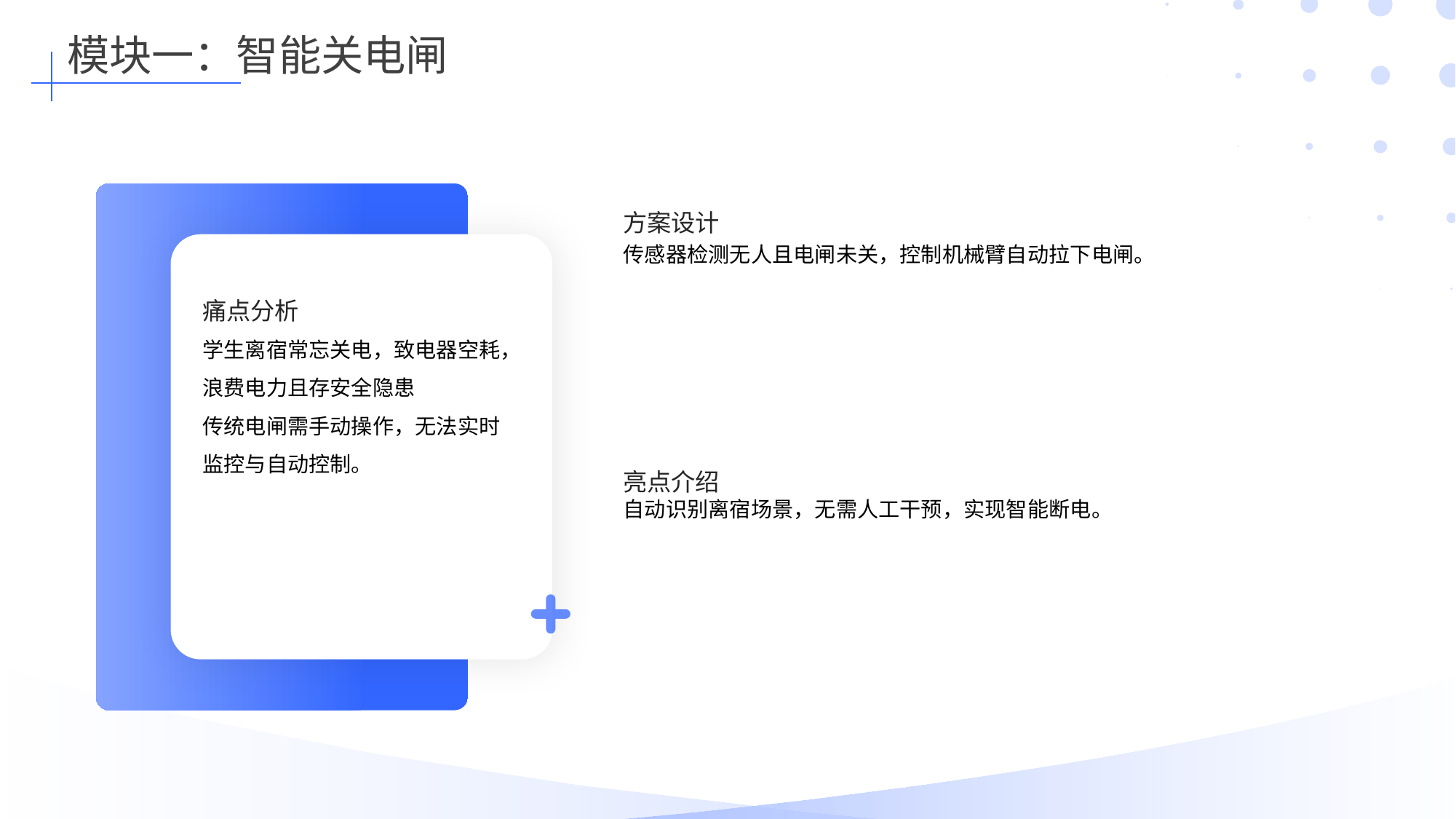

模块一：智能关电闸

方案设计
传感器检测无人且电闸未关，控制机械臂自动拉下电闸。

痛点分析

学生离宿常忘关电，致电器空耗，浪费电力且存安全隐患
传统电闸需手动操作，无法实时监控与自动控制。
亮点介绍
自动识别离宿场景，无需人工干预，实现智能断电。